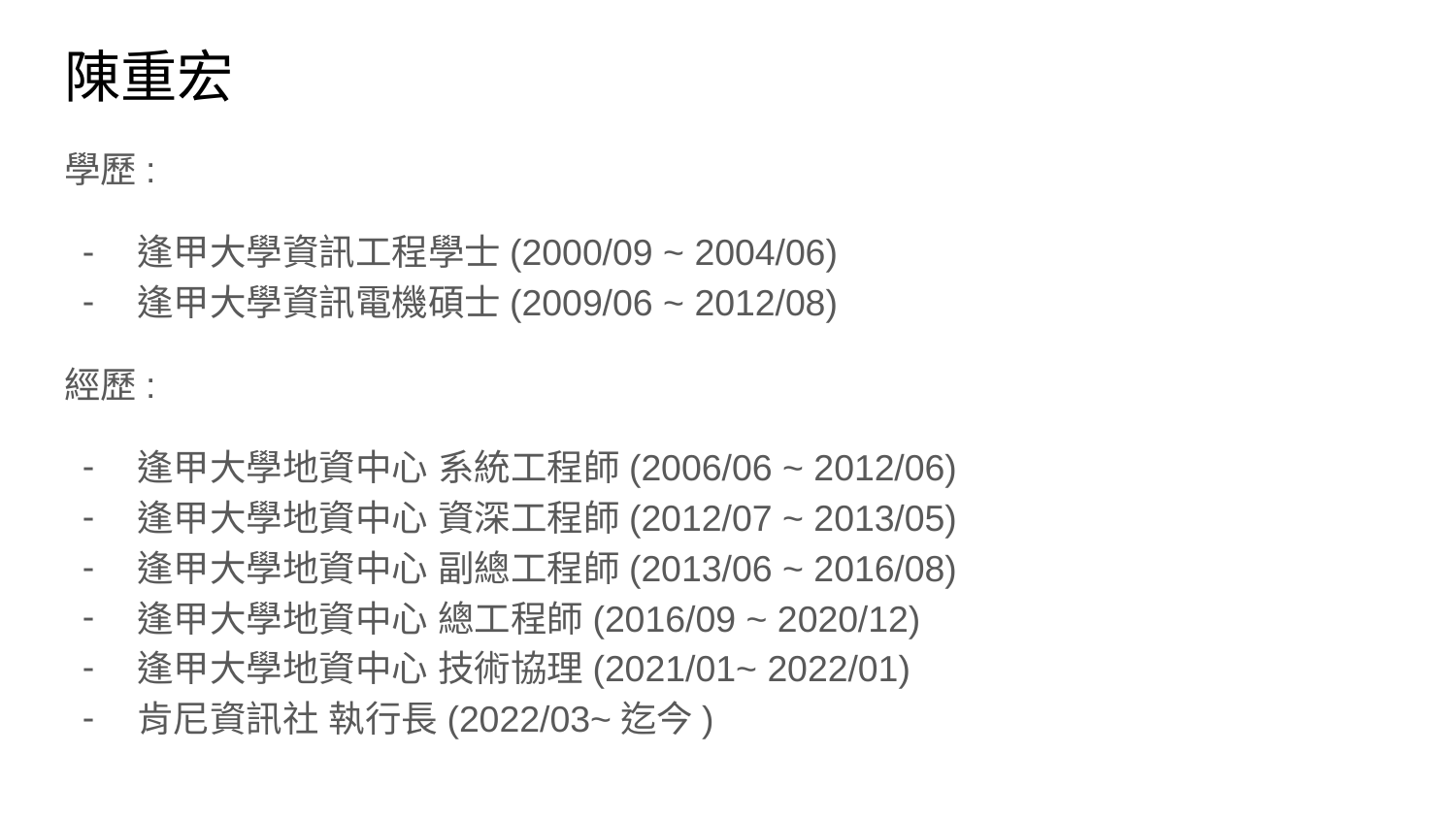

# 陳重宏
學歷:
逢甲大學資訊工程學士(2000/09 ~ 2004/06)
逢甲大學資訊電機碩士(2009/06 ~ 2012/08)
經歷:
逢甲大學地資中心 系統工程師(2006/06 ~ 2012/06)
逢甲大學地資中心 資深工程師(2012/07 ~ 2013/05)
逢甲大學地資中心 副總工程師(2013/06 ~ 2016/08)
逢甲大學地資中心 總工程師(2016/09 ~ 2020/12)
逢甲大學地資中心 技術協理(2021/01~ 2022/01)
肯尼資訊社 執行長(2022/03~迄今)